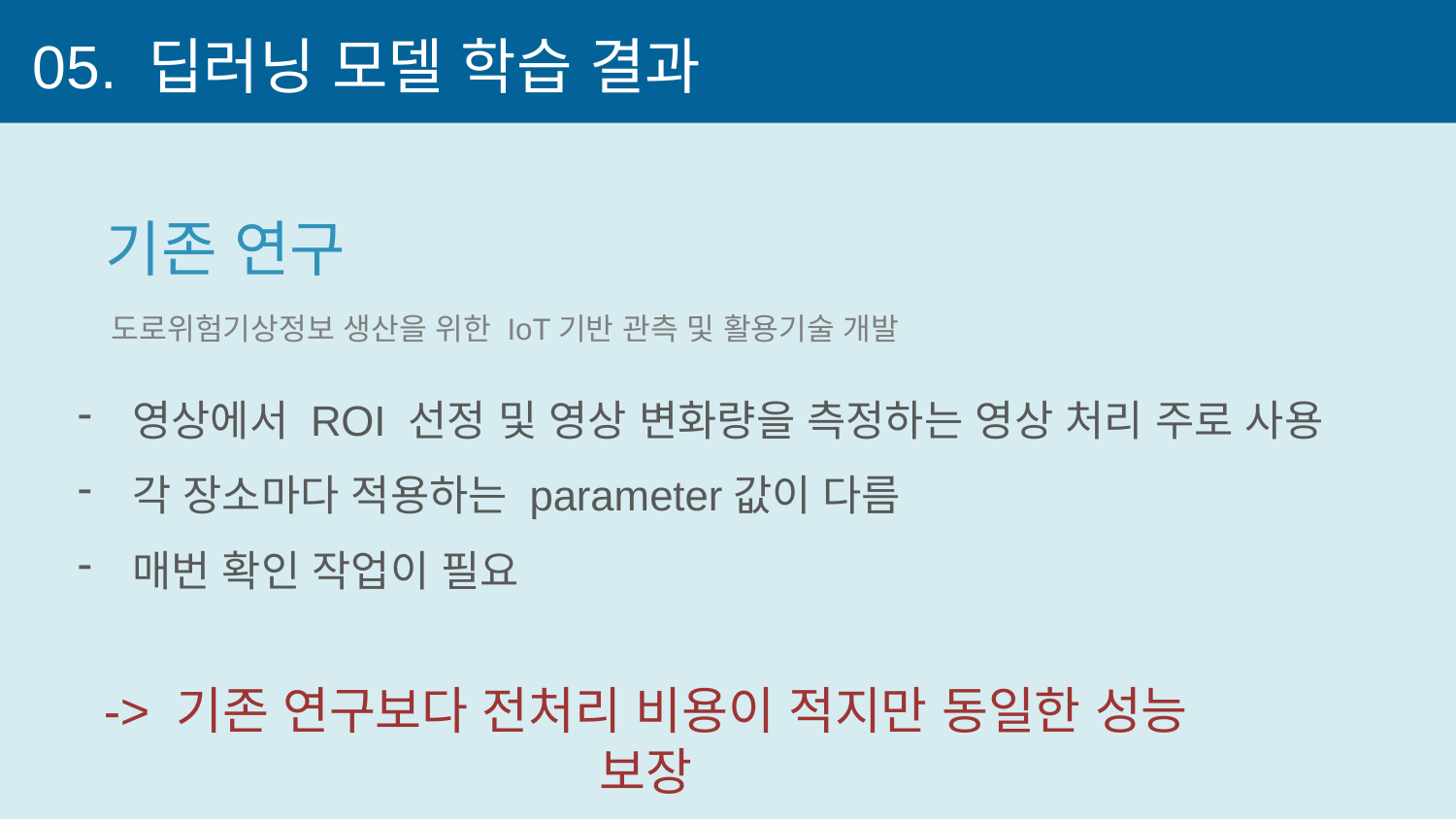

05. 딥러닝 모델 학습 결과
기존 연구
도로위험기상정보 생산을 위한 IoT기반 관측 및 활용기술 개발
영상에서 ROI 선정 및 영상 변화량을 측정하는 영상 처리 주로 사용

각 장소마다 적용하는 parameter값이 다름

매번 확인 작업이 필요
-> 기존 연구보다 전처리 비용이 적지만 동일한 성능 보장